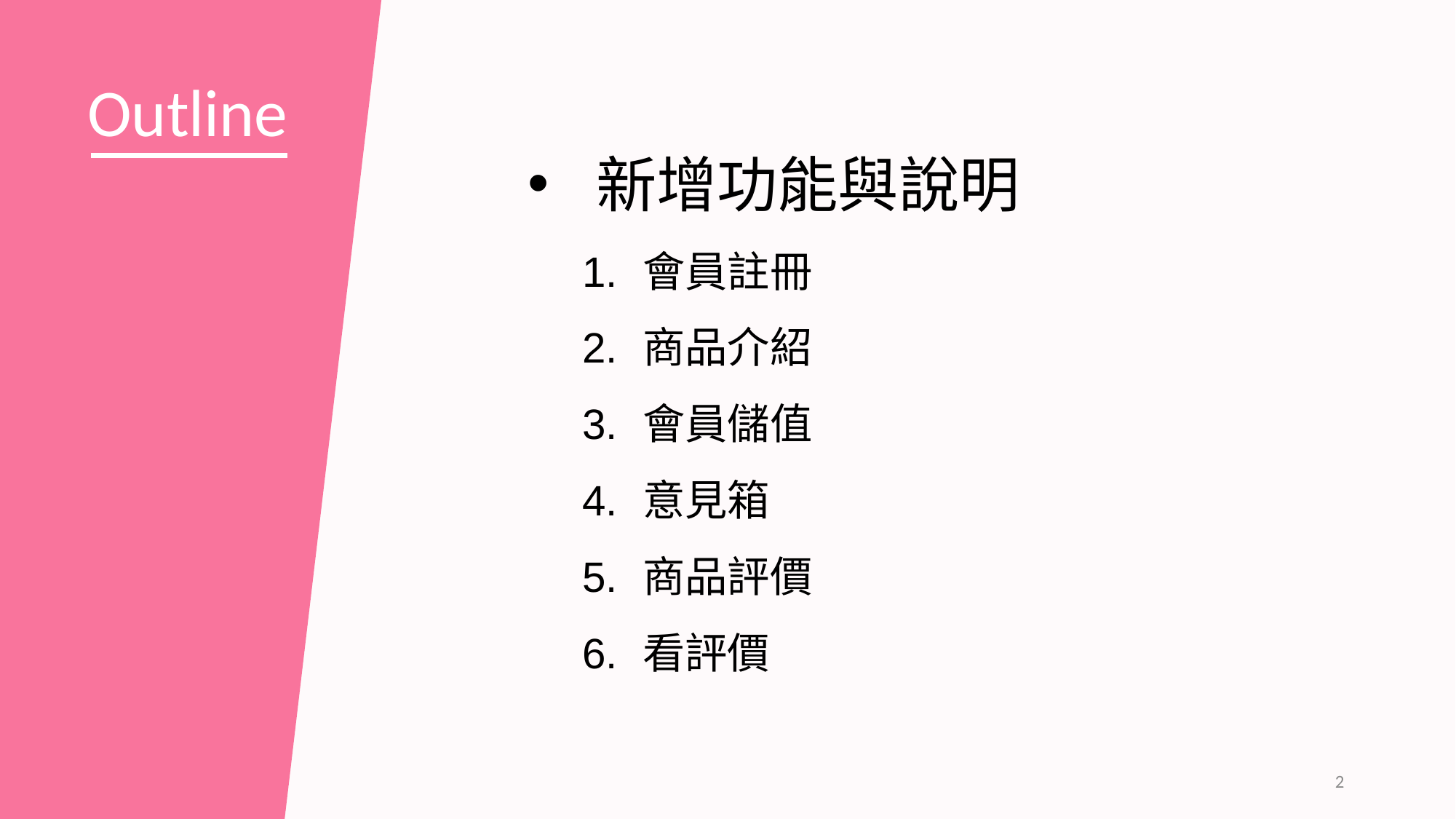

Outline
新增功能與說明
 會員註冊
 商品介紹
 會員儲值
 意見箱
 商品評價
 看評價

2